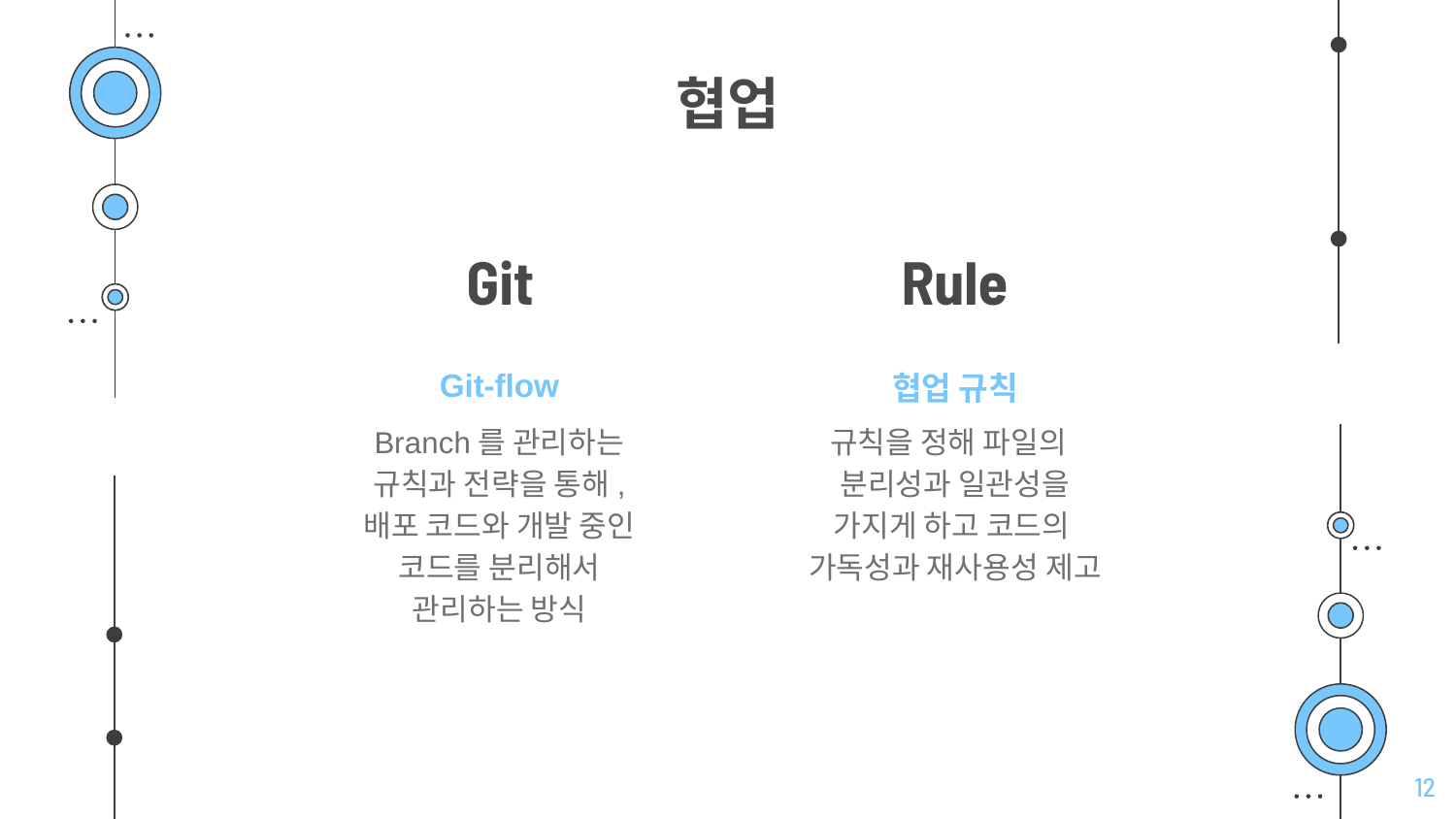

# 협업
Rule
Git
Git-flow
협업 규칙
Branch를 관리하는 규칙과 전략을 통해, 배포 코드와 개발 중인 코드를 분리해서 관리하는 방식
규칙을 정해 파일의
분리성과 일관성을
가지게 하고 코드의
가독성과 재사용성 제고
12